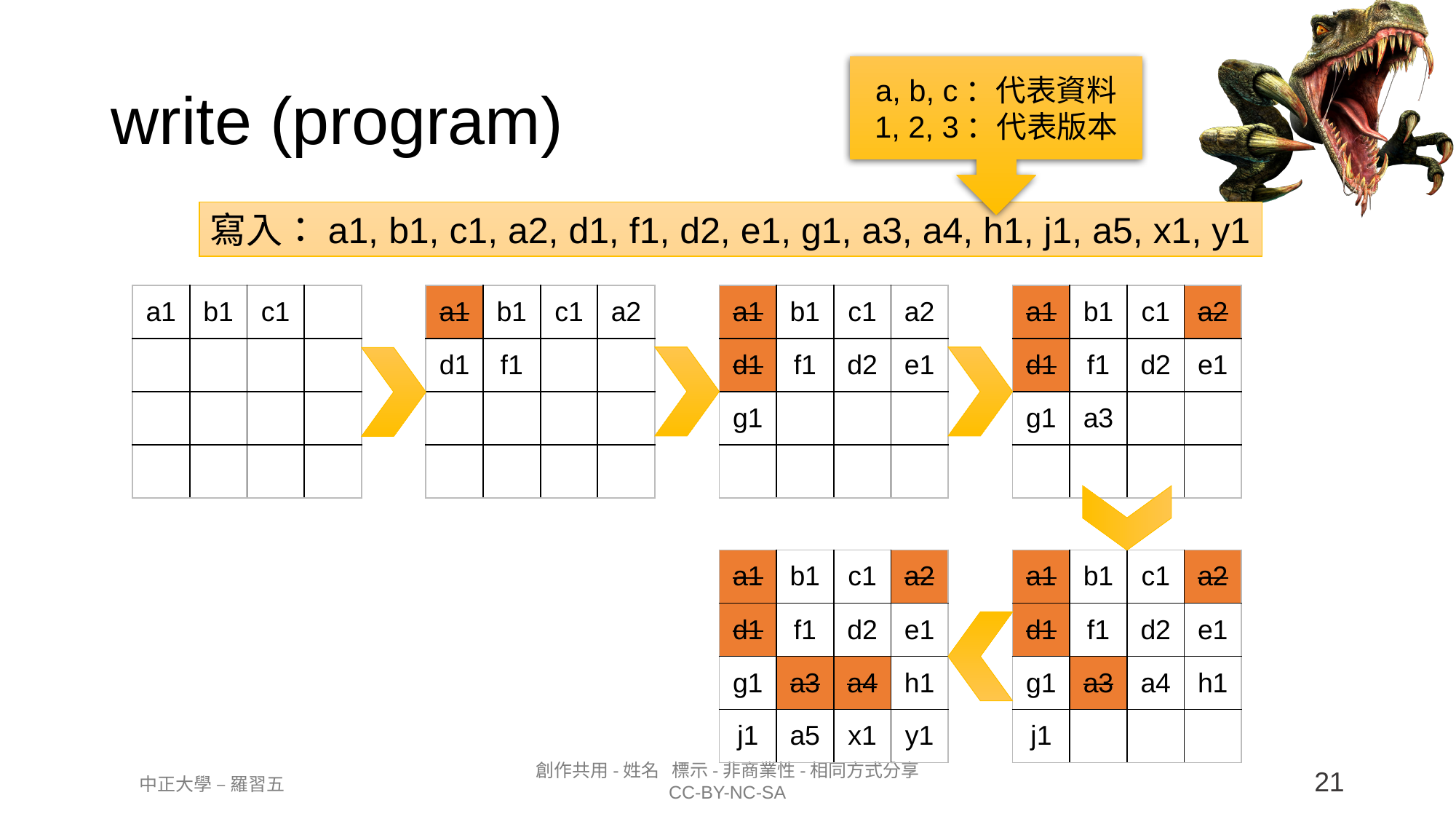

# write (program)
a, b, c：代表資料
1, 2, 3：代表版本
寫入：a1, b1, c1, a2, d1, f1, d2, e1, g1, a3, a4, h1, j1, a5, x1, y1
| a1 | b1 | c1 |  |
| --- | --- | --- | --- |
|  |  |  |  |
|  |  |  |  |
|  |  |  |  |
| a1 | b1 | c1 | a2 |
| --- | --- | --- | --- |
| d1 | f1 |  |  |
|  |  |  |  |
|  |  |  |  |
| a1 | b1 | c1 | a2 |
| --- | --- | --- | --- |
| d1 | f1 | d2 | e1 |
| g1 |  |  |  |
|  |  |  |  |
| a1 | b1 | c1 | a2 |
| --- | --- | --- | --- |
| d1 | f1 | d2 | e1 |
| g1 | a3 |  |  |
|  |  |  |  |

| a1 | b1 | c1 | a2 |
| --- | --- | --- | --- |
| d1 | f1 | d2 | e1 |
| g1 | a3 | a4 | h1 |
| j1 | a5 | x1 | y1 |
| a1 | b1 | c1 | a2 |
| --- | --- | --- | --- |
| d1 | f1 | d2 | e1 |
| g1 | a3 | a4 | h1 |
| j1 |  |  |  |